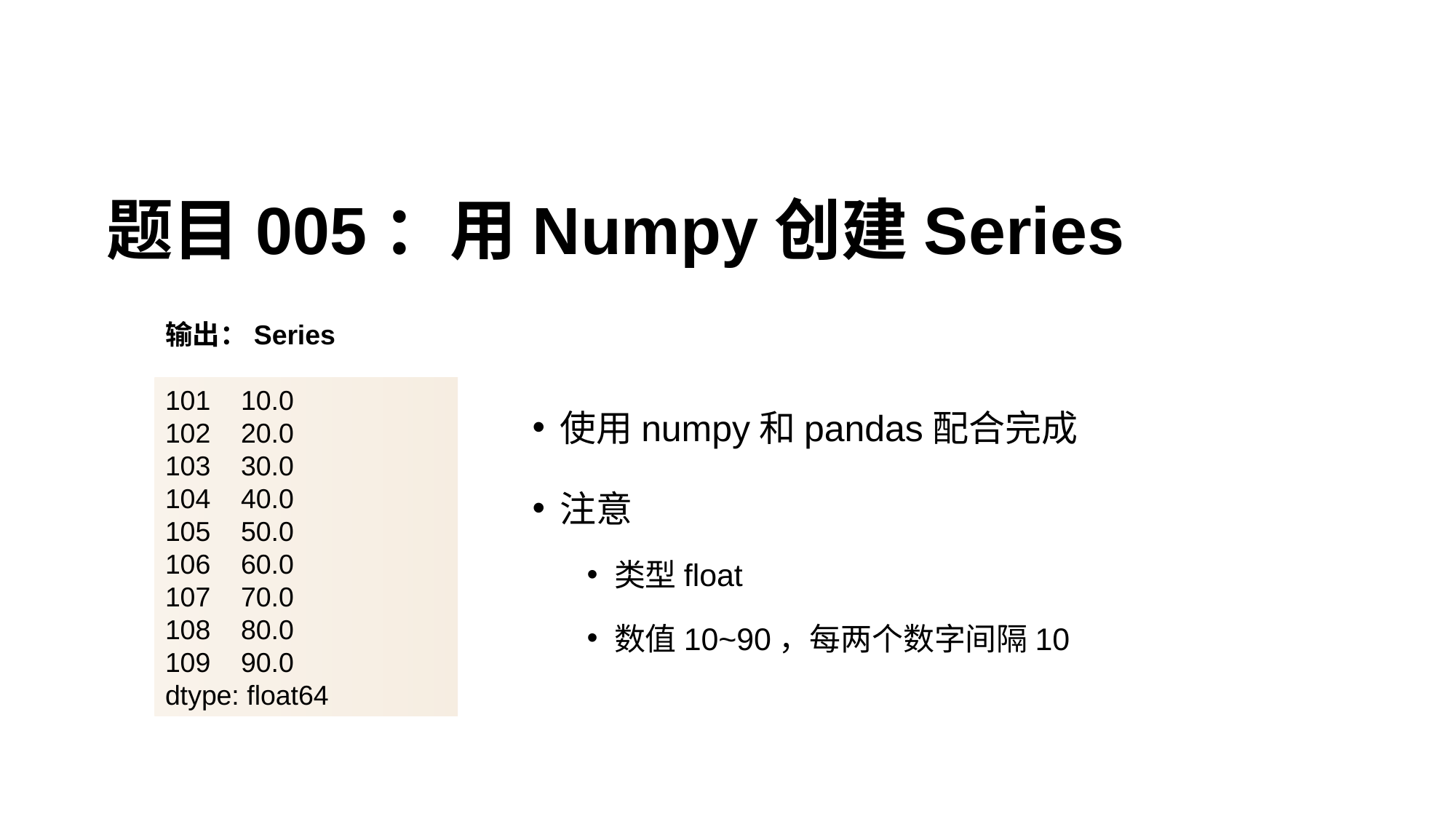

# 题目005：用Numpy创建Series
输出：Series
101    10.0
102    20.0
103    30.0
104    40.0
105    50.0
106    60.0
107    70.0
108    80.0
109    90.0
dtype: float64
使用numpy和pandas配合完成
注意
类型float
数值10~90，每两个数字间隔10